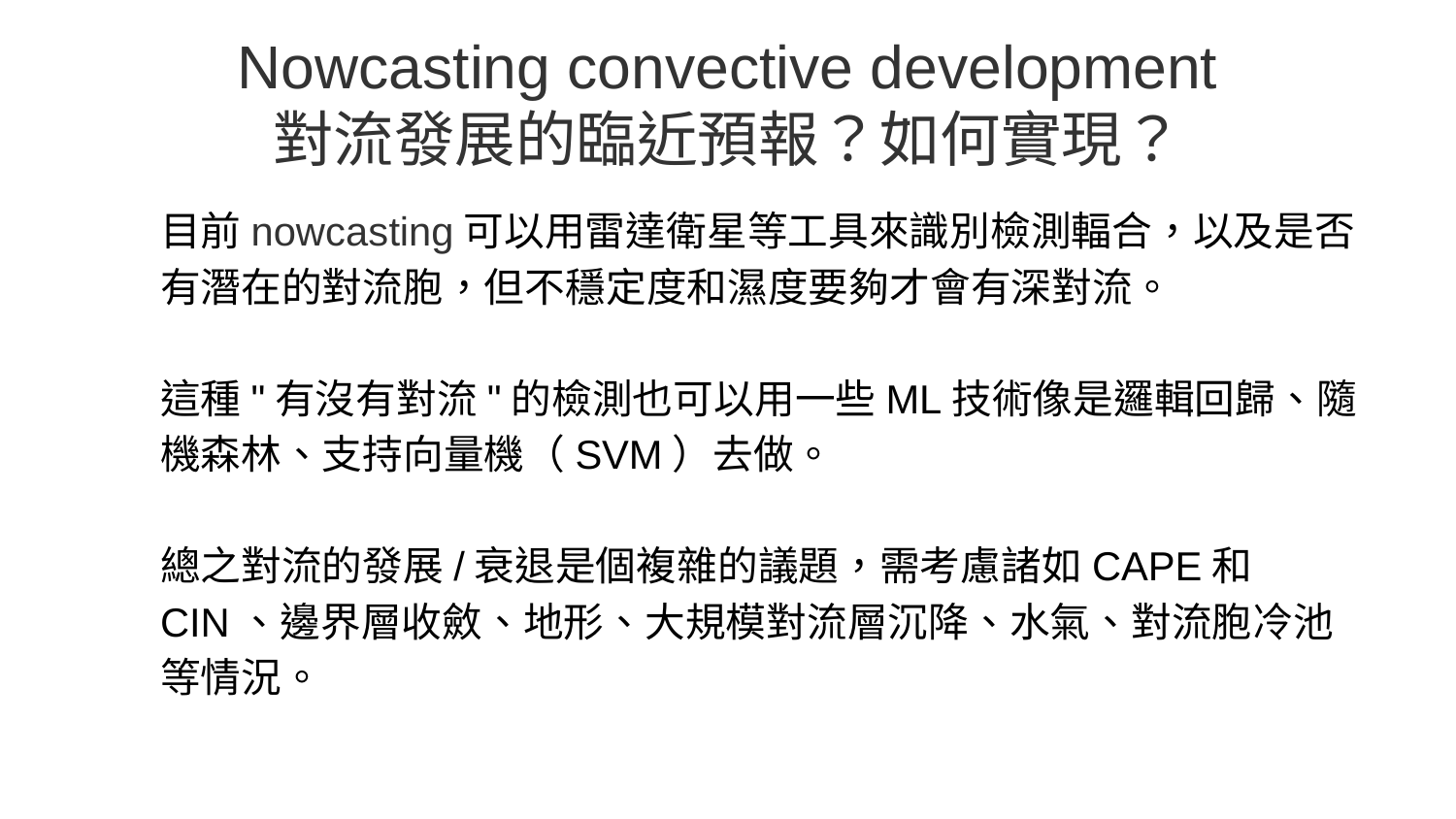

# Nowcasting convective development
對流發展的臨近預報？如何實現？
目前nowcasting可以用雷達衛星等工具來識別檢測輻合，以及是否有潛在的對流胞，但不穩定度和濕度要夠才會有深對流。

這種"有沒有對流"的檢測也可以用一些ML技術像是邏輯回歸、隨機森林、支持向量機（SVM）去做。

總之對流的發展/衰退是個複雜的議題，需考慮諸如CAPE和CIN、邊界層收斂、地形、大規模對流層沉降、水氣、對流胞冷池等情況。